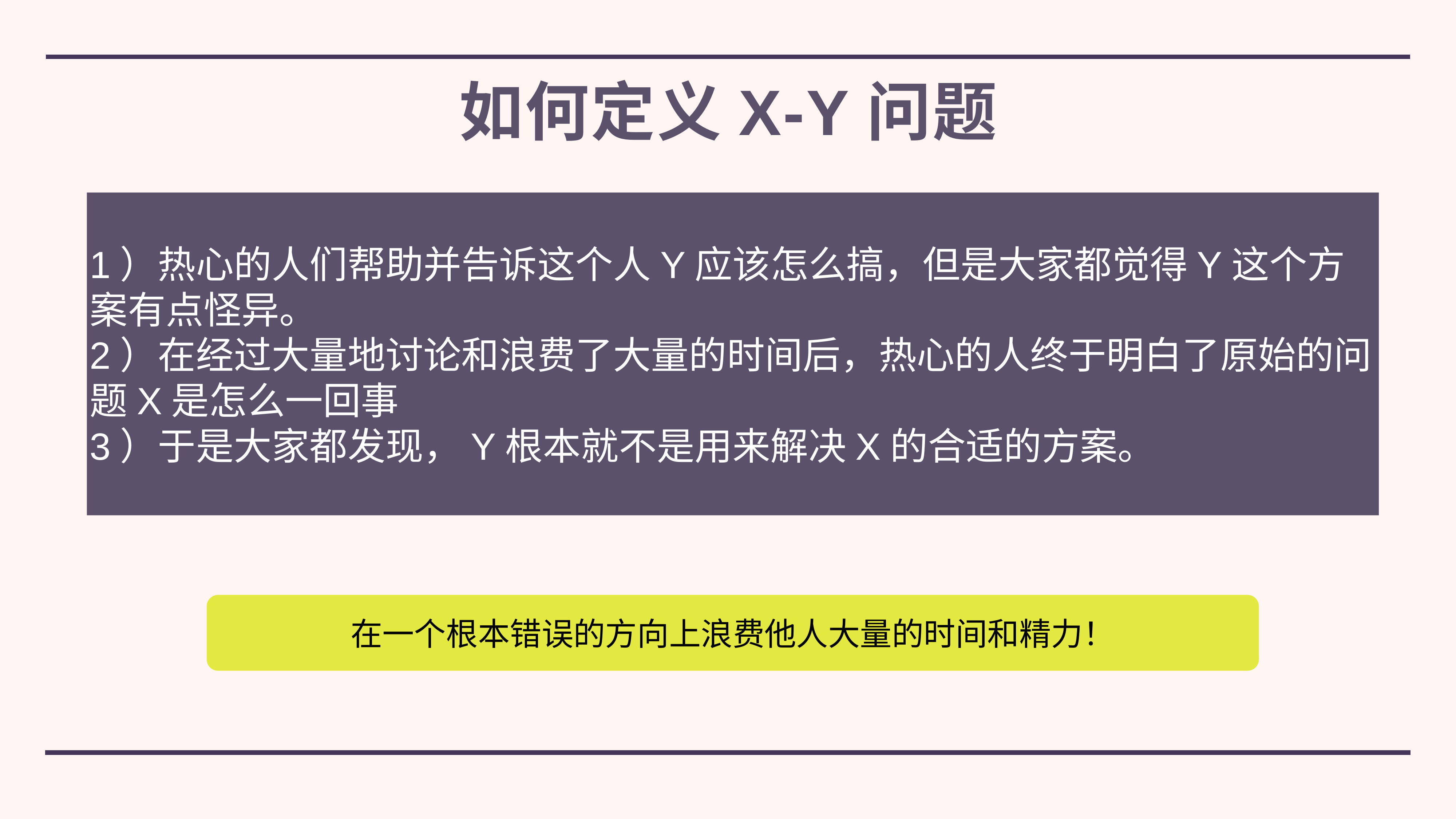

# 如何定义X-Y问题
1）热心的人们帮助并告诉这个人Y应该怎么搞，但是大家都觉得Y这个方案有点怪异。
2）在经过大量地讨论和浪费了大量的时间后，热心的人终于明白了原始的问题X是怎么一回事
3）于是大家都发现，Y根本就不是用来解决X的合适的方案。
在一个根本错误的方向上浪费他人大量的时间和精力！